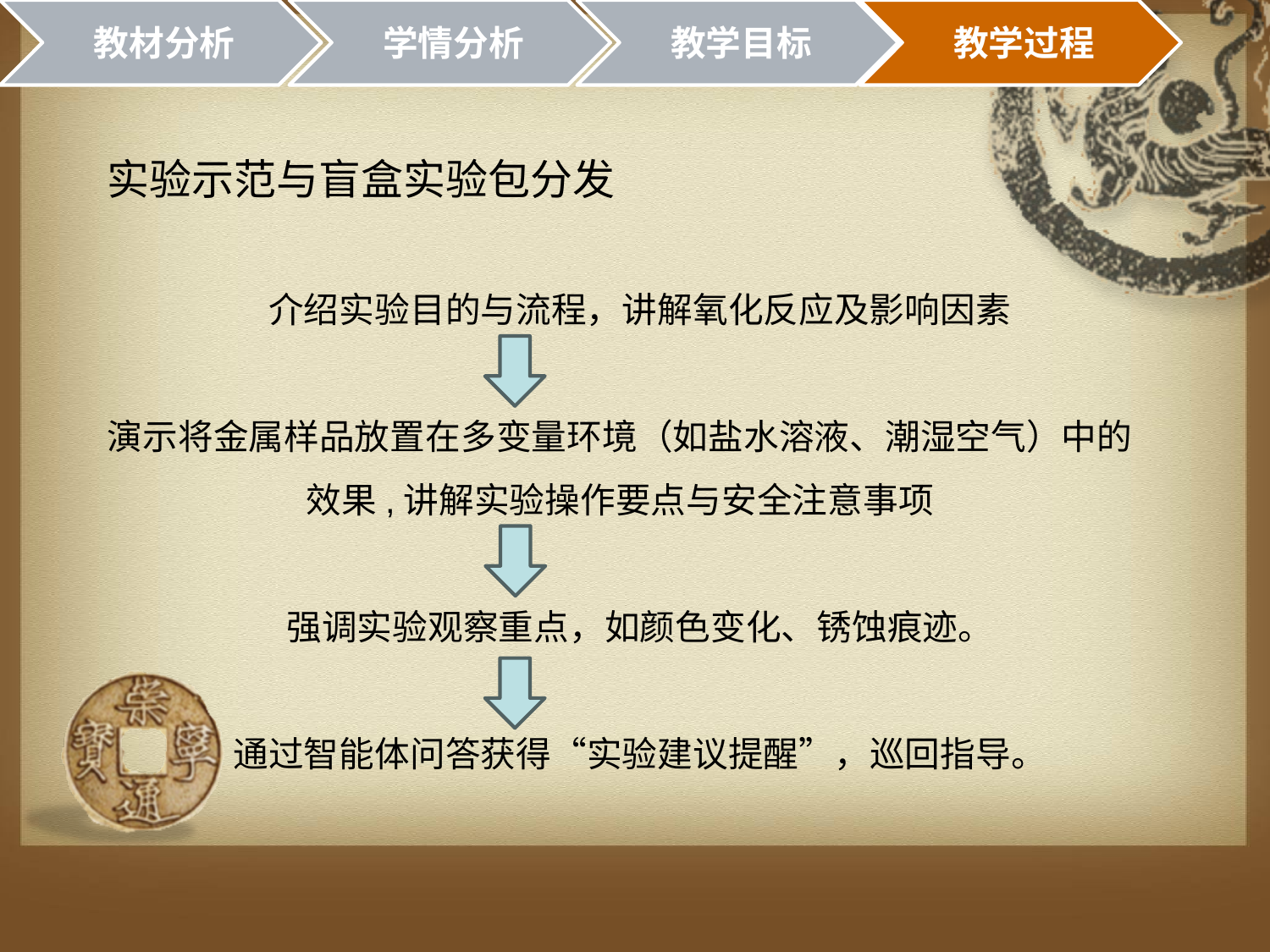

教材分析
学情分析
教学目标
教学过程
实验示范与盲盒实验包分发

    介绍实验目的与流程，讲解氧化反应及影响因素

演示将金属样品放置在多变量环境（如盐水溶液、潮湿空气）中的效果,讲解实验操作要点与安全注意事项

    强调实验观察重点，如颜色变化、锈蚀痕迹。

    通过智能体问答获得“实验建议提醒”，巡回指导。